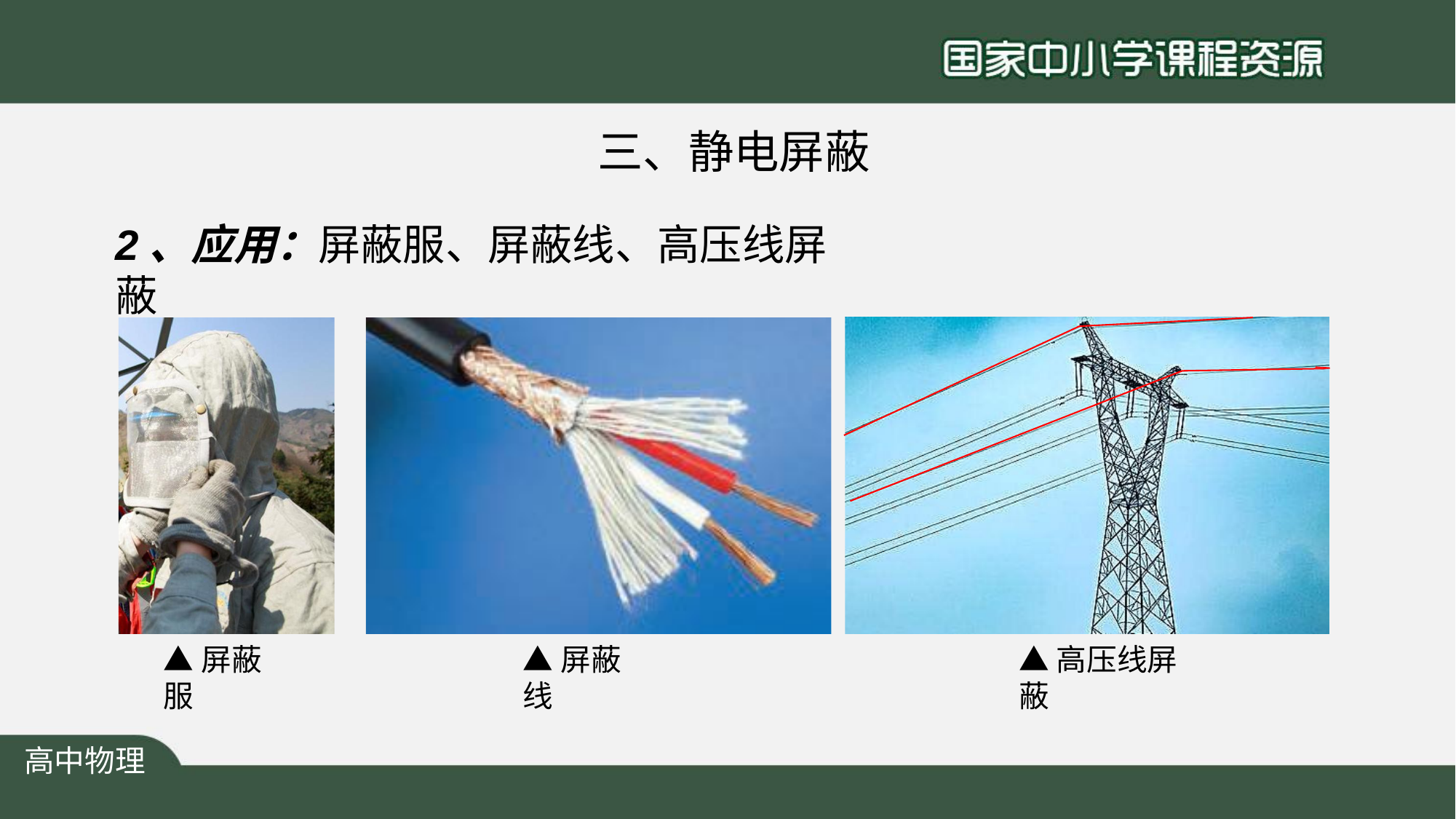

# 三、静电屏蔽
2、应用：屏蔽服、屏蔽线、高压线屏蔽

▲屏蔽服
▲屏蔽线
▲高压线屏蔽
高中物理